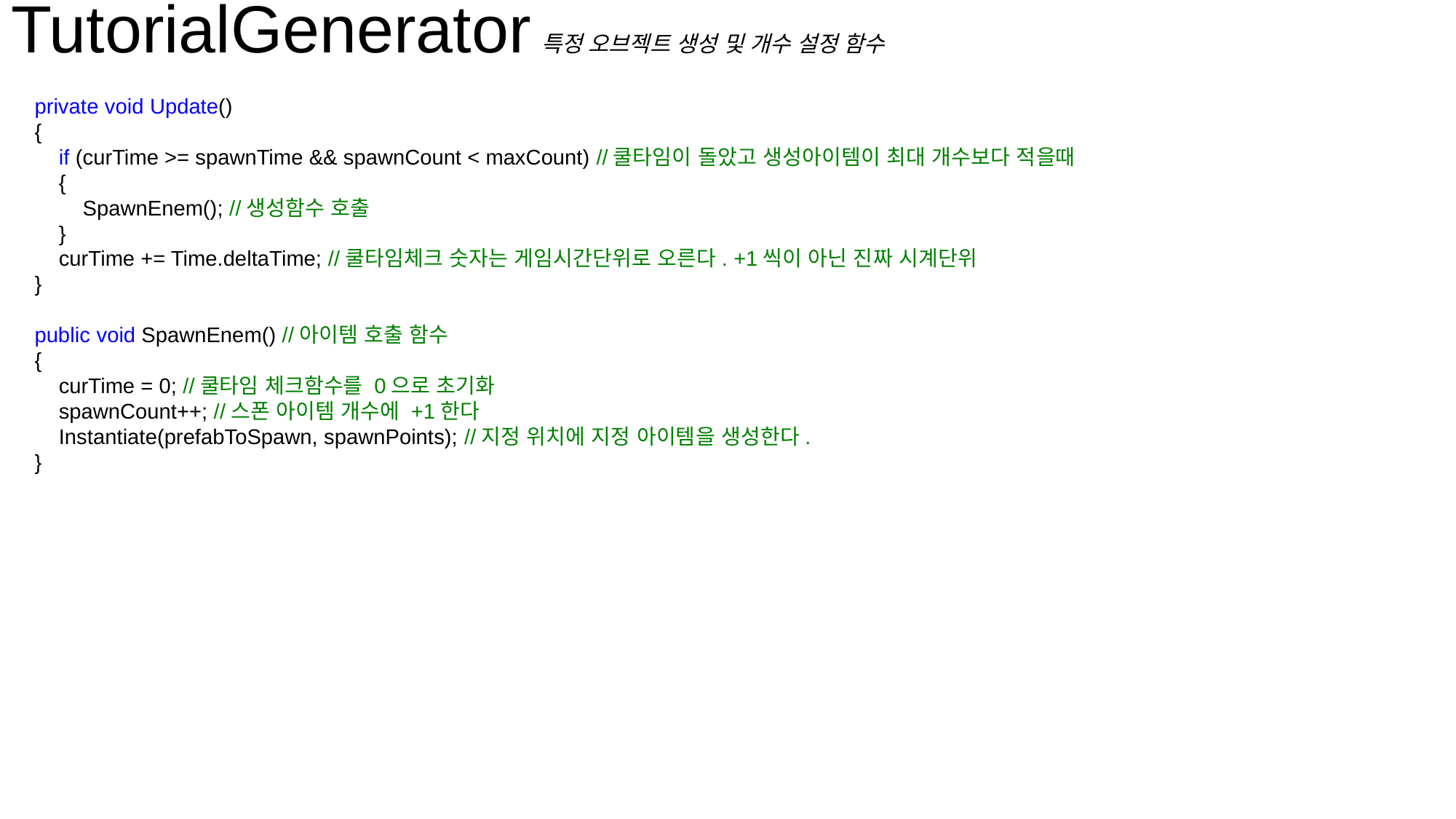

# TutorialGenerator
특정 오브젝트 생성 및 개수 설정 함수
    private void Update()
    {
        if (curTime >= spawnTime && spawnCount < maxCount) //쿨타임이 돌았고 생성아이템이 최대 개수보다 적을때
        {
            SpawnEnem(); //생성함수 호출
        }
        curTime += Time.deltaTime; //쿨타임체크 숫자는 게임시간단위로 오른다. +1씩이 아닌 진짜 시계단위
    }

    public void SpawnEnem() //아이템 호출 함수
    {
        curTime = 0; //쿨타임 체크함수를 0으로 초기화
        spawnCount++; //스폰 아이템 개수에 +1한다
        Instantiate(prefabToSpawn, spawnPoints); //지정 위치에 지정 아이템을 생성한다.
    }